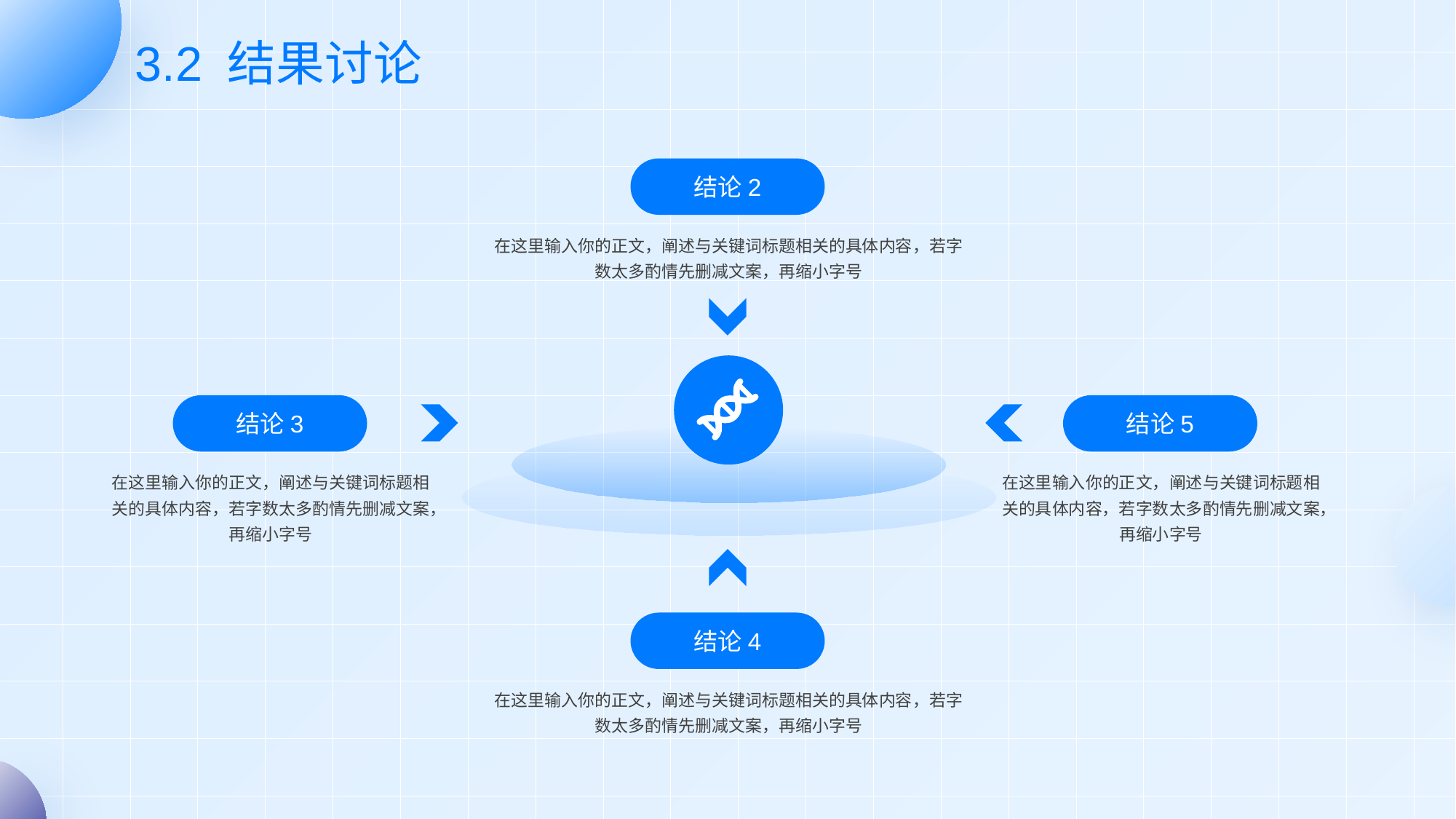

# 3.2 结果讨论
结论2
在这里输入你的正文，阐述与关键词标题相关的具体内容，若字数太多酌情先删减文案，再缩小字号

结论3
结论5

在这里输入你的正文，阐述与关键词标题相关的具体内容，若字数太多酌情先删减文案，再缩小字号
在这里输入你的正文，阐述与关键词标题相关的具体内容，若字数太多酌情先删减文案，再缩小字号

结论4
在这里输入你的正文，阐述与关键词标题相关的具体内容，若字数太多酌情先删减文案，再缩小字号